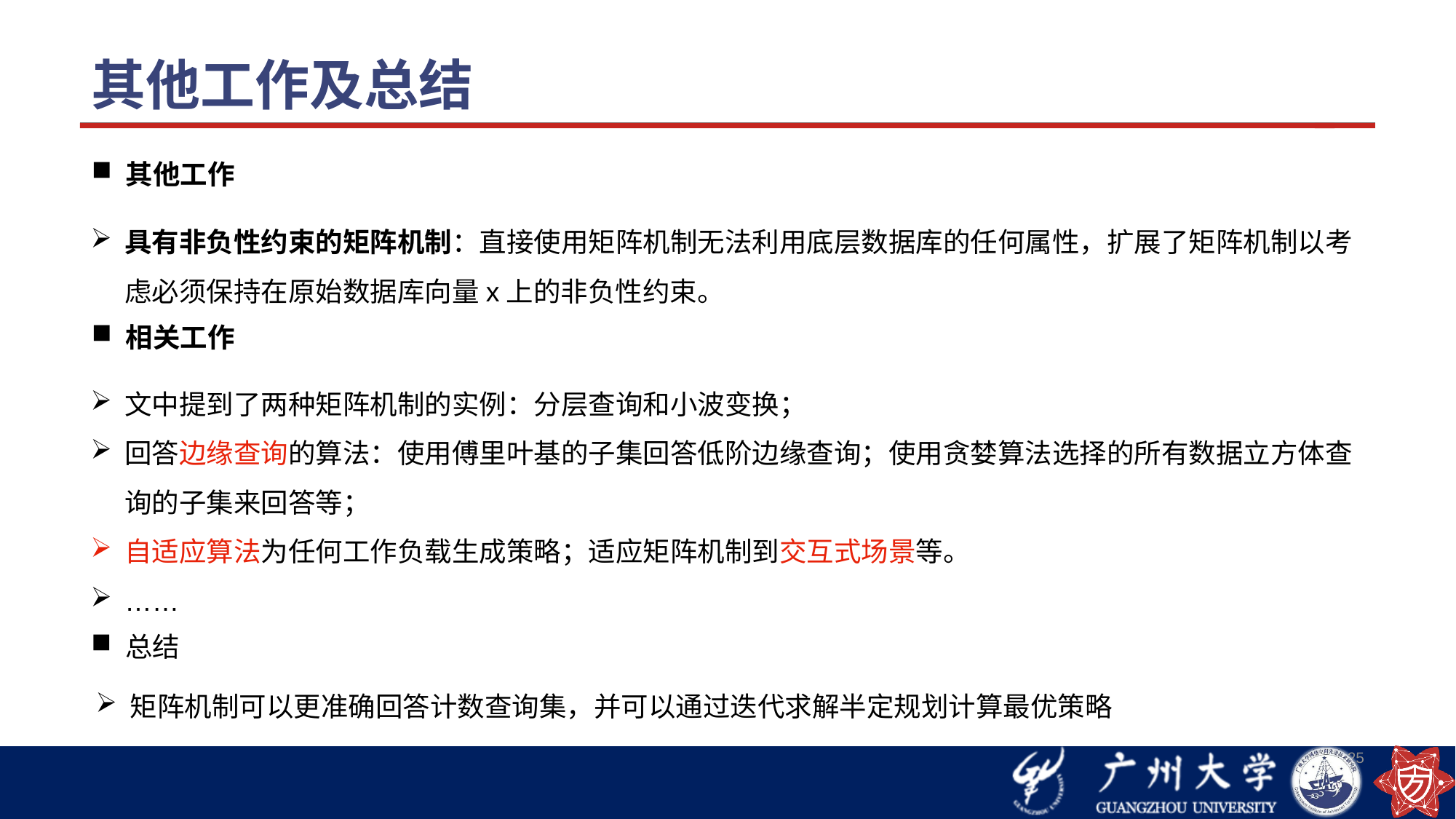

# 其他工作及总结
其他工作
具有非负性约束的矩阵机制：直接使用矩阵机制无法利用底层数据库的任何属性，扩展了矩阵机制以考虑必须保持在原始数据库向量x上的非负性约束。
相关工作
文中提到了两种矩阵机制的实例：分层查询和小波变换；
回答边缘查询的算法：使用傅里叶基的子集回答低阶边缘查询；使用贪婪算法选择的所有数据立方体查询的子集来回答等；
自适应算法为任何工作负载生成策略；适应矩阵机制到交互式场景等。
……
总结
矩阵机制可以更准确回答计数查询集，并可以通过迭代求解半定规划计算最优策略
25